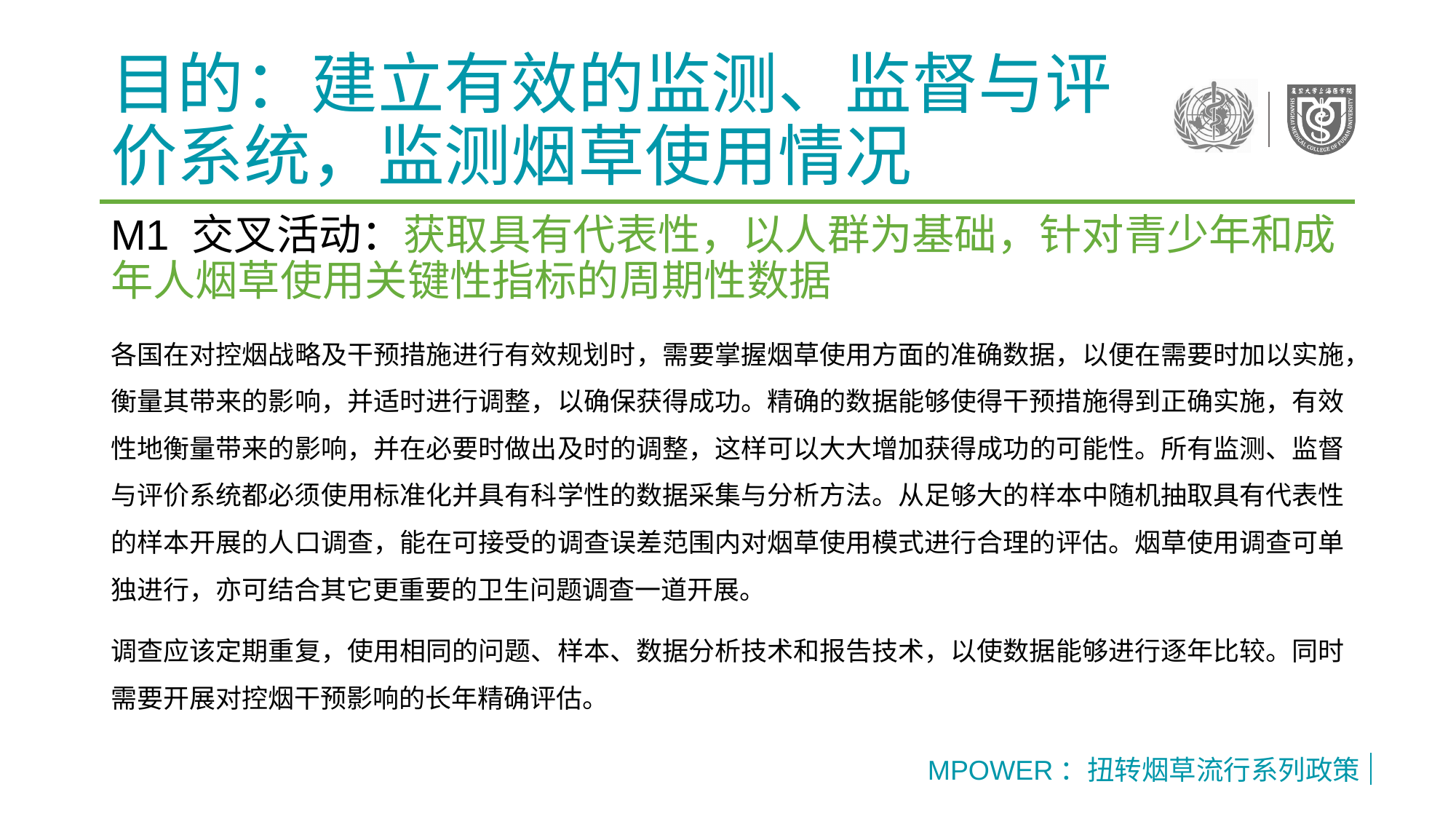

# 目的：建立有效的监测、监督与评价系统，监测烟草使用情况
M1 交叉活动：获取具有代表性，以人群为基础，针对青少年和成年人烟草使用关键性指标的周期性数据
各国在对控烟战略及干预措施进行有效规划时，需要掌握烟草使用方面的准确数据，以便在需要时加以实施，衡量其带来的影响，并适时进行调整，以确保获得成功。精确的数据能够使得干预措施得到正确实施，有效性地衡量带来的影响，并在必要时做出及时的调整，这样可以大大增加获得成功的可能性。所有监测、监督与评价系统都必须使用标准化并具有科学性的数据采集与分析方法。从足够大的样本中随机抽取具有代表性的样本开展的人口调查，能在可接受的调查误差范围内对烟草使用模式进行合理的评估。烟草使用调查可单独进行，亦可结合其它更重要的卫生问题调查一道开展。
调查应该定期重复，使用相同的问题、样本、数据分析技术和报告技术，以使数据能够进行逐年比较。同时需要开展对控烟干预影响的长年精确评估。